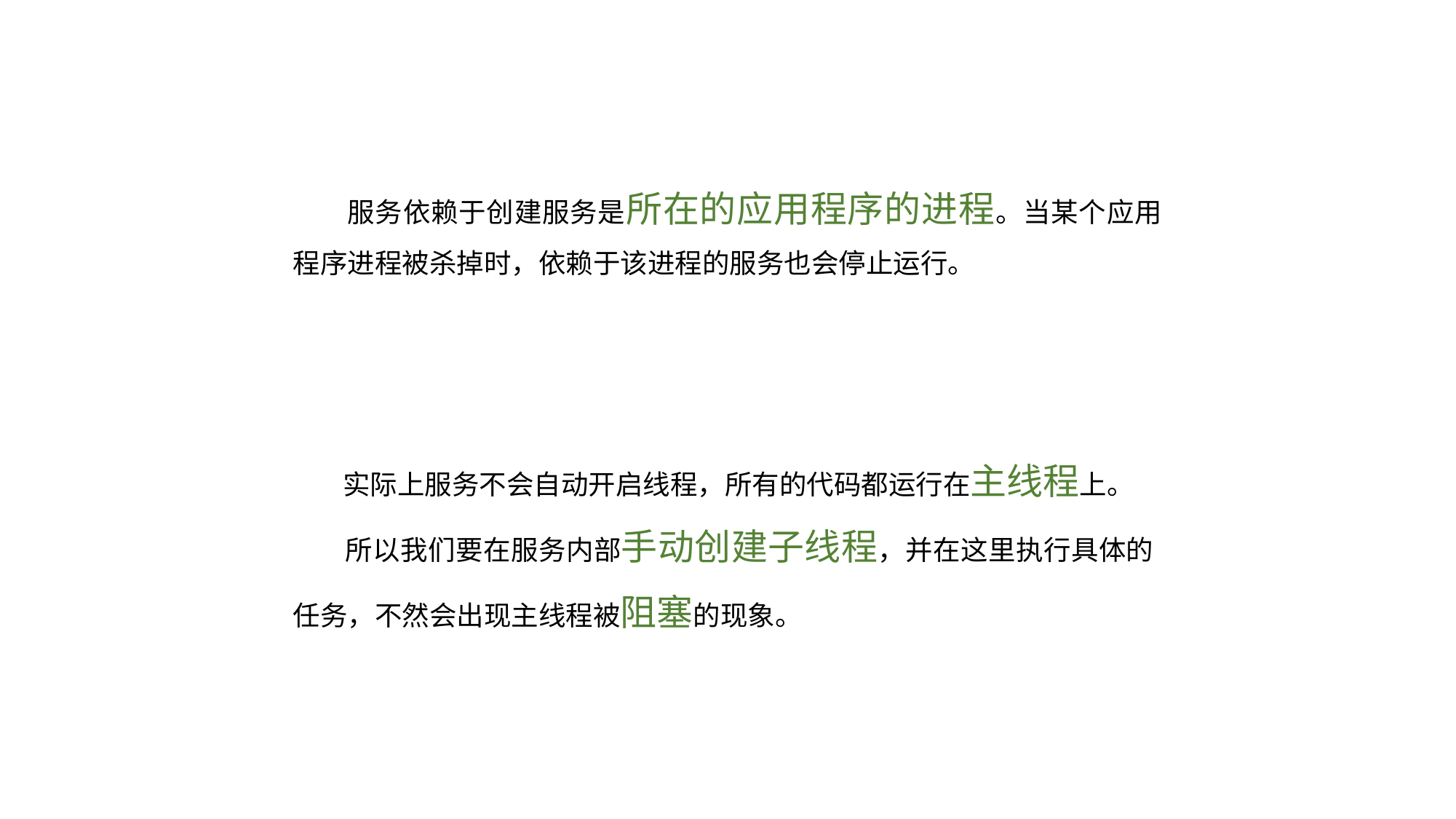

服务依赖于创建服务是所在的应用程序的进程。当某个应用程序进程被杀掉时，依赖于该进程的服务也会停止运行。
       实际上服务不会自动开启线程，所有的代码都运行在主线程上。
       所以我们要在服务内部手动创建子线程，并在这里执行具体的任务，不然会出现主线程被阻塞的现象。